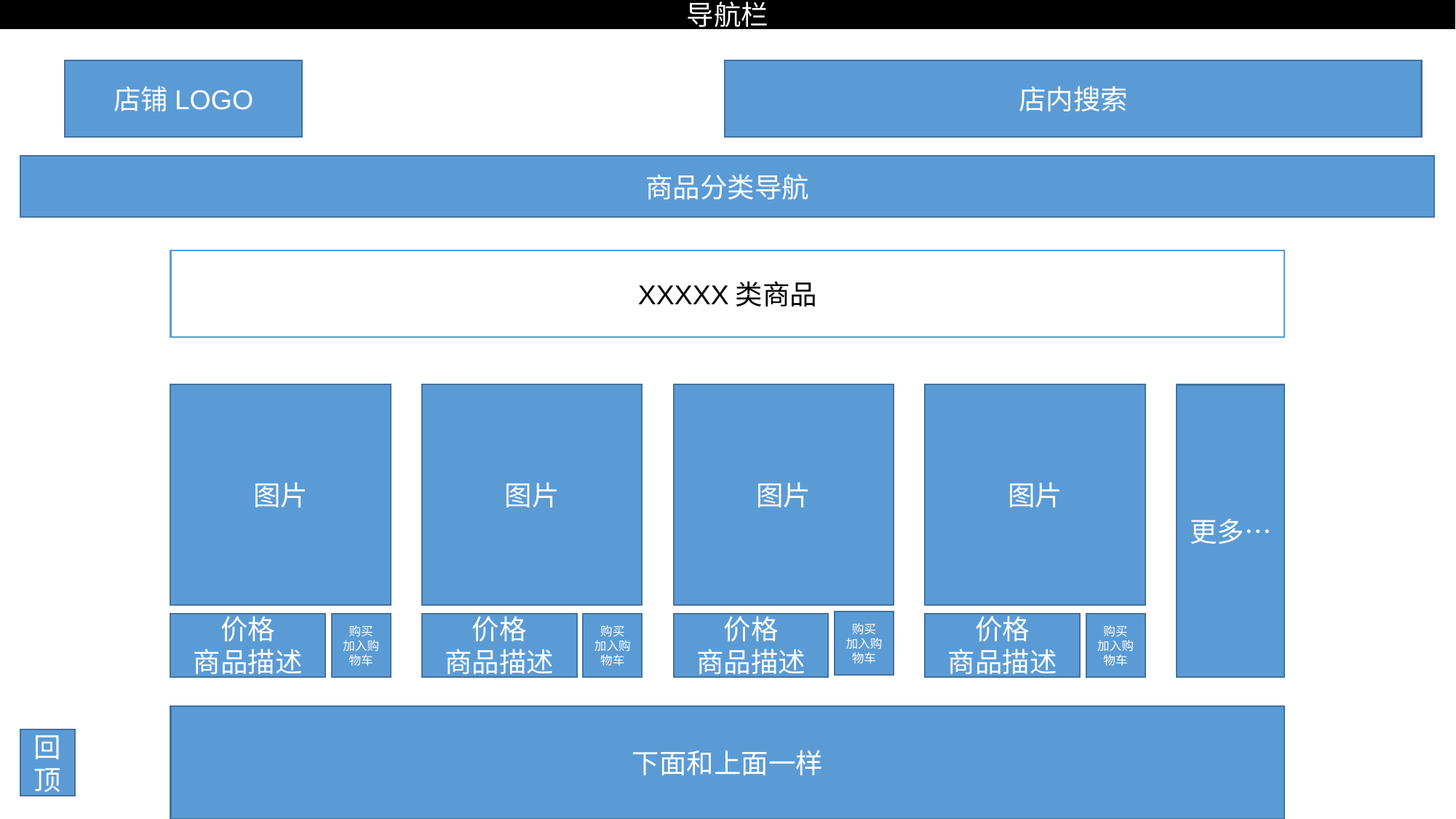

导航栏
店铺LOGO
店内搜索
商品分类导航
XXXXX类商品
图片
图片
图片
图片
价格
商品描述
价格
商品描述
价格
商品描述
价格
商品描述
更多…
购买
加入购物车
购买
加入购物车
购买
加入购物车
购买
加入购物车
下面和上面一样
返回顶部